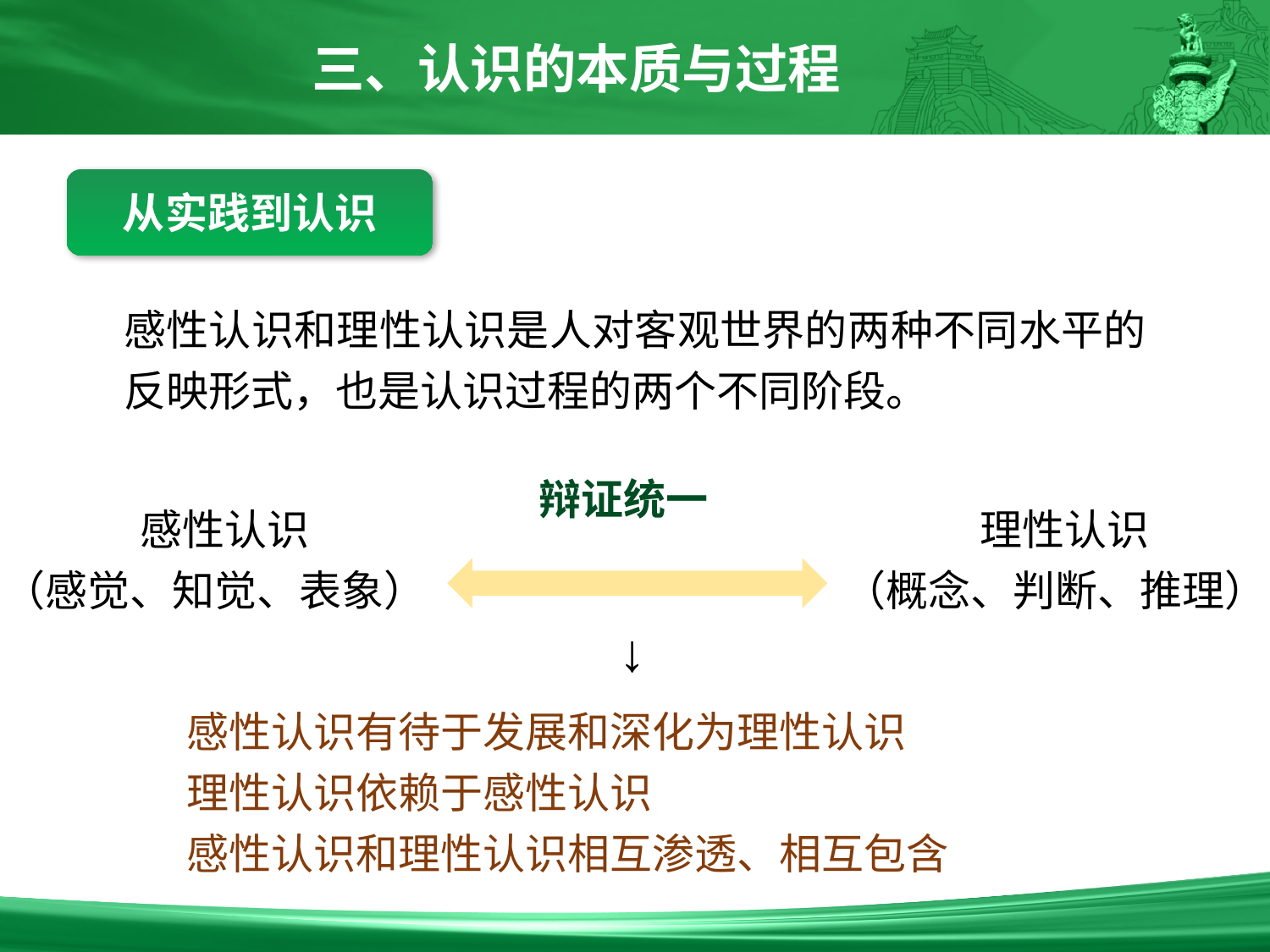

三、认识的本质与过程
从实践到认识
感性认识和理性认识是人对客观世界的两种不同水平的反映形式，也是认识过程的两个不同阶段。
辩证统一
 感性认识
（感觉、知觉、表象）
 理性认识
（概念、判断、推理）

↓
感性认识有待于发展和深化为理性认识
理性认识依赖于感性认识
感性认识和理性认识相互渗透、相互包含